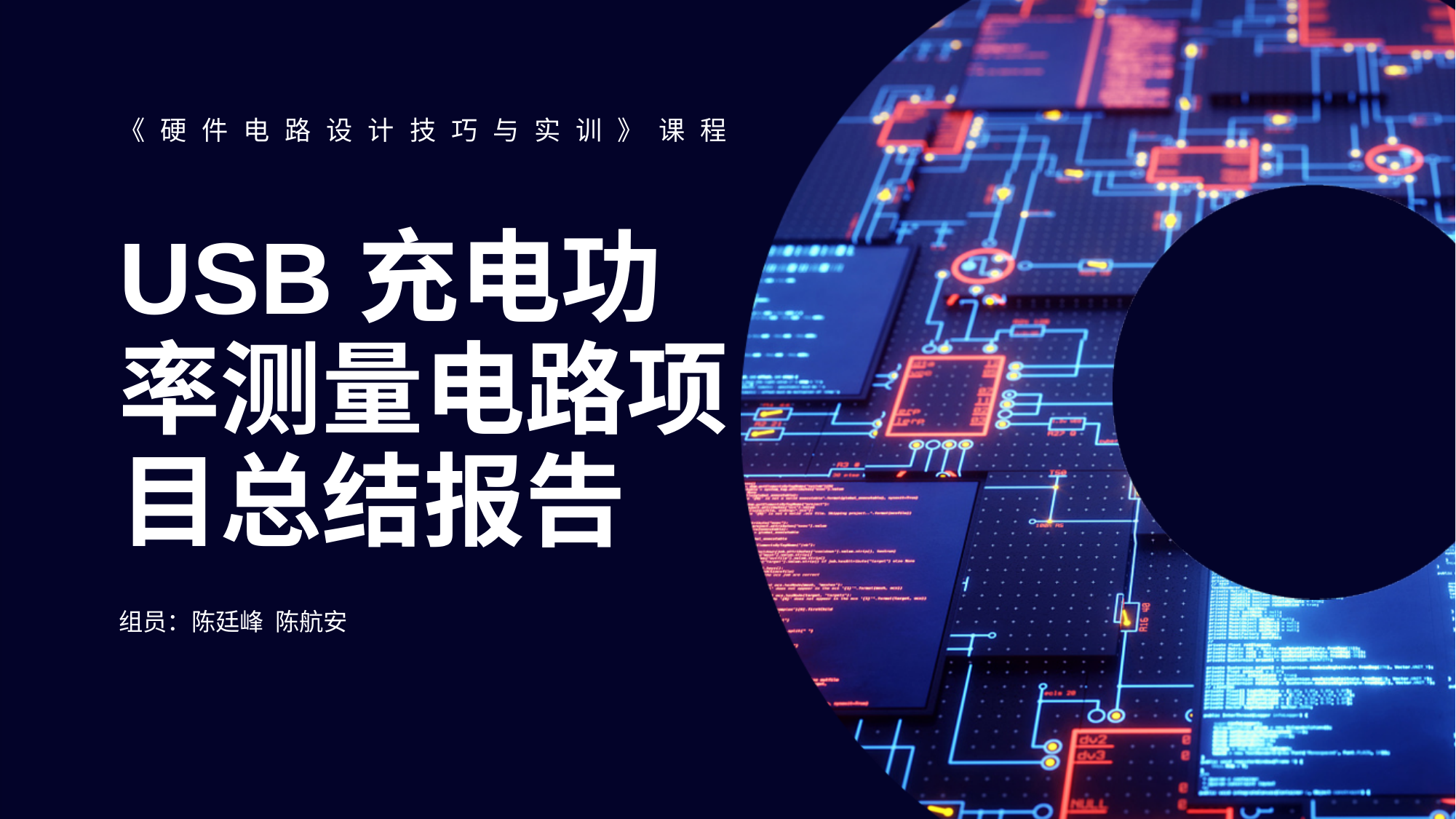

《硬件电路设计技巧与实训》课程
USB充电功率测量电路项目总结报告
组员：陈廷峰  陈航安